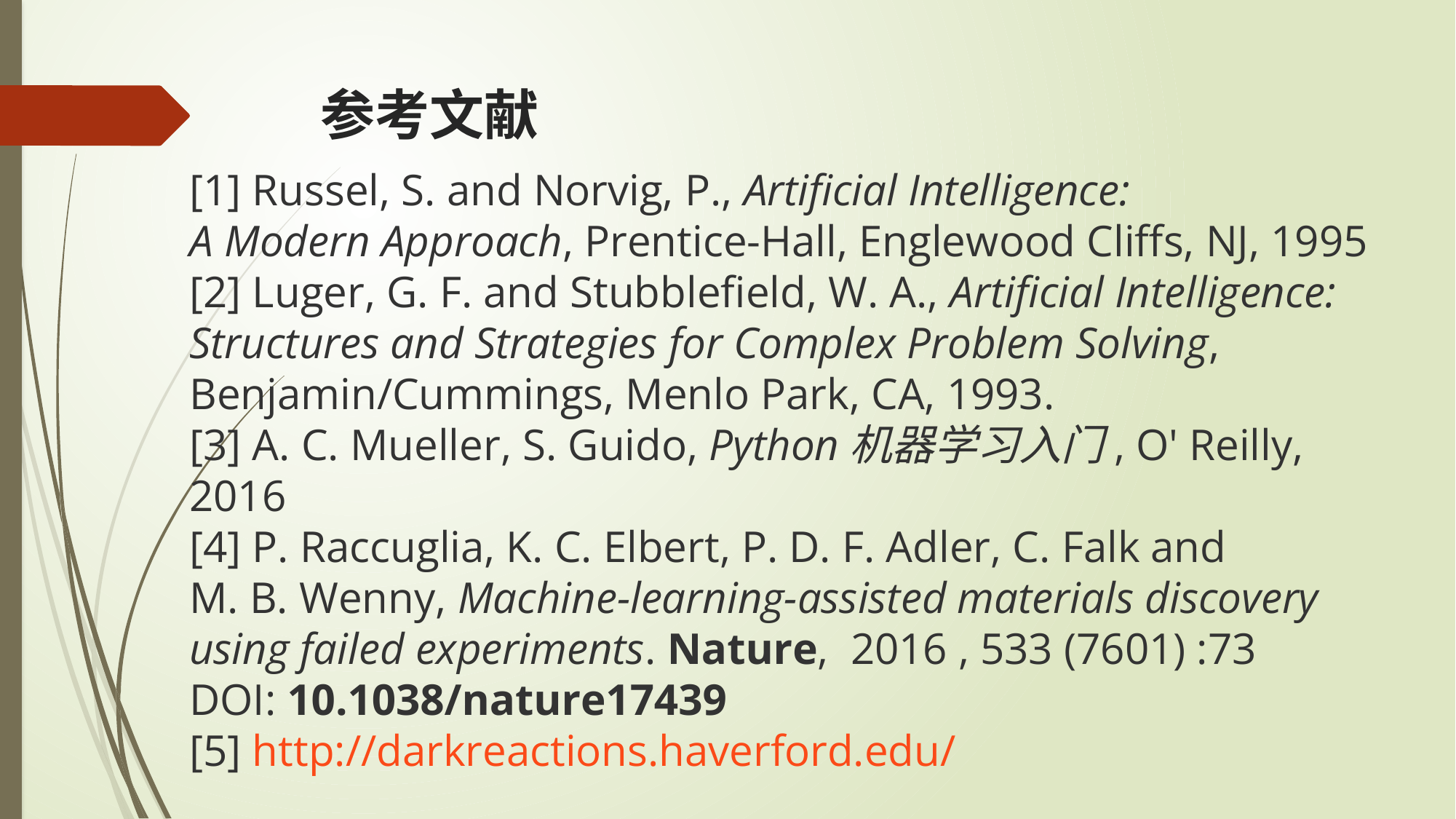

# 参考文献
[1] Russel, S. and Norvig, P., Artificial Intelligence:
A Modern Approach, Prentice-Hall, Englewood Cliffs, NJ, 1995
[2] Luger, G. F. and Stubblefield, W. A., Artificial Intelligence:
Structures and Strategies for Complex Problem Solving,
Benjamin/Cummings, Menlo Park, CA, 1993.
[3] A. C. Mueller, S. Guido, Python机器学习入门, O' Reilly, 2016
[4] P. Raccuglia, K. C. Elbert, P. D. F. Adler, C. Falk and
M. B. Wenny, Machine-learning-assisted materials discovery
using failed experiments. Nature,  2016 , 533 (7601) :73
DOI: 10.1038/nature17439
[5] http://darkreactions.haverford.edu/